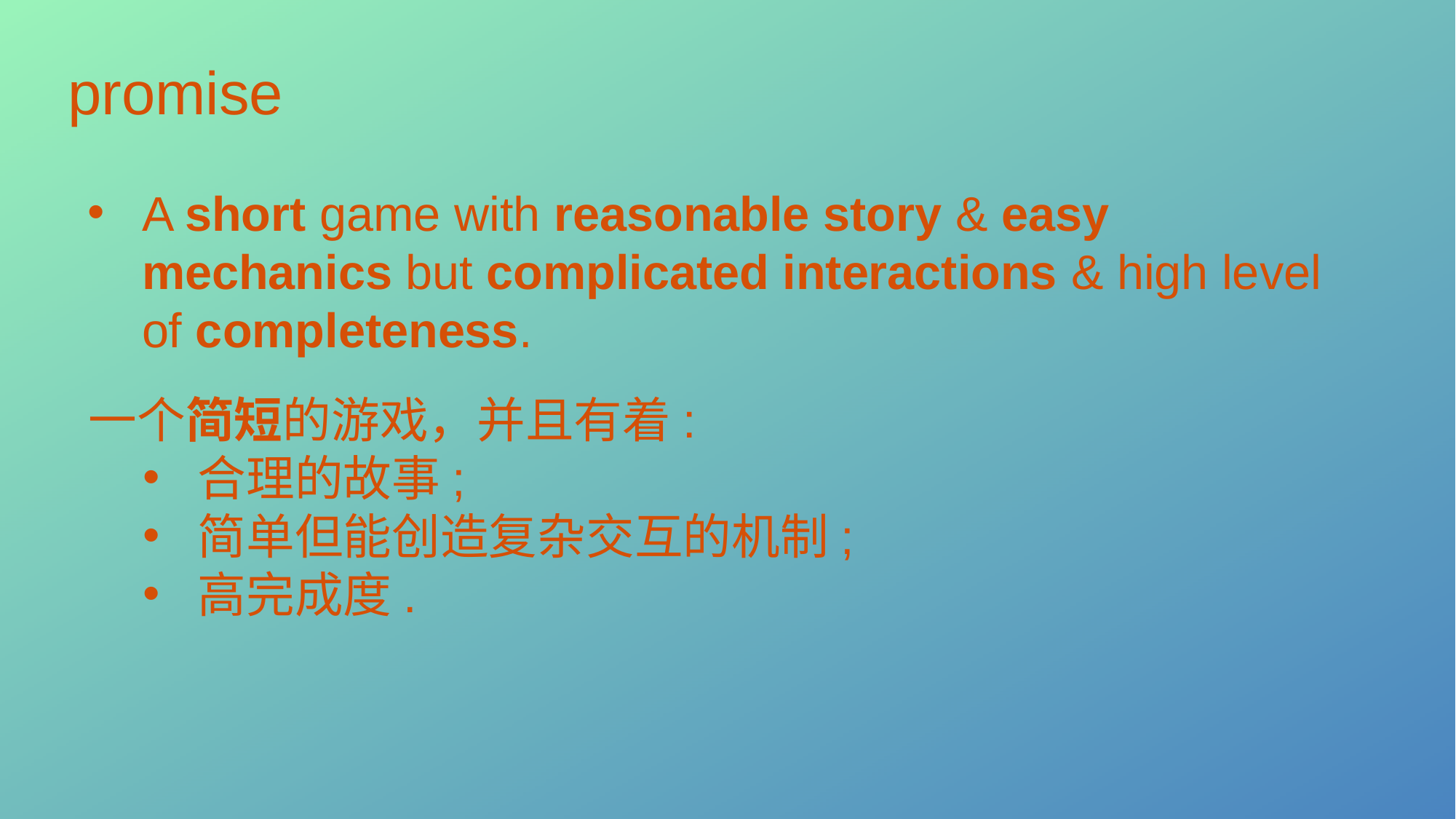

promise
A short game with reasonable story & easy mechanics but complicated interactions & high level of completeness.
一个简短的游戏，并且有着:
合理的故事;
简单但能创造复杂交互的机制;
高完成度.